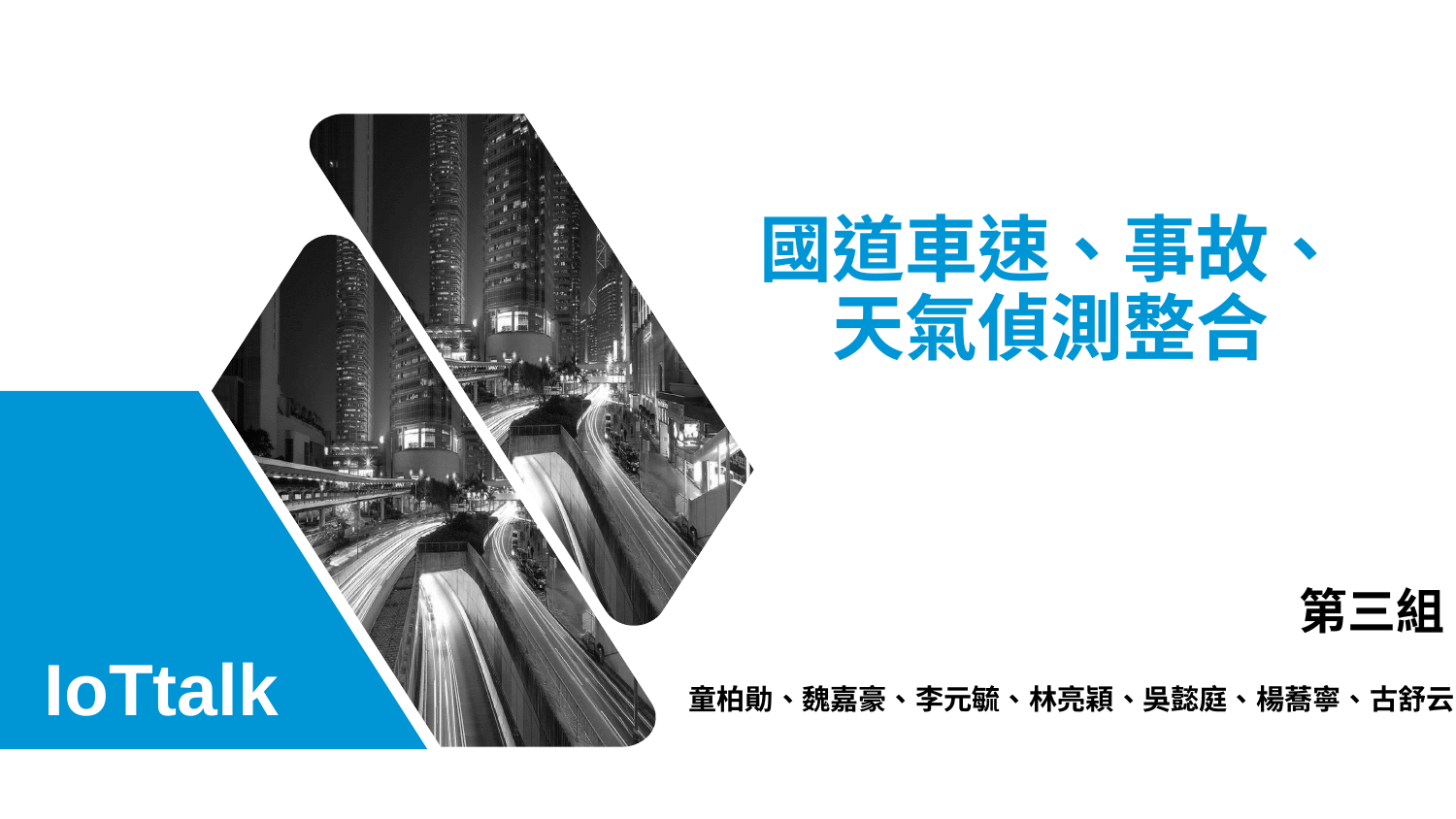

# 國道車速、事故、天氣偵測整合
第三組
IoTtalk
童柏勛、魏嘉豪、李元毓、林亮穎、吳懿庭、楊蕎寧、古舒云